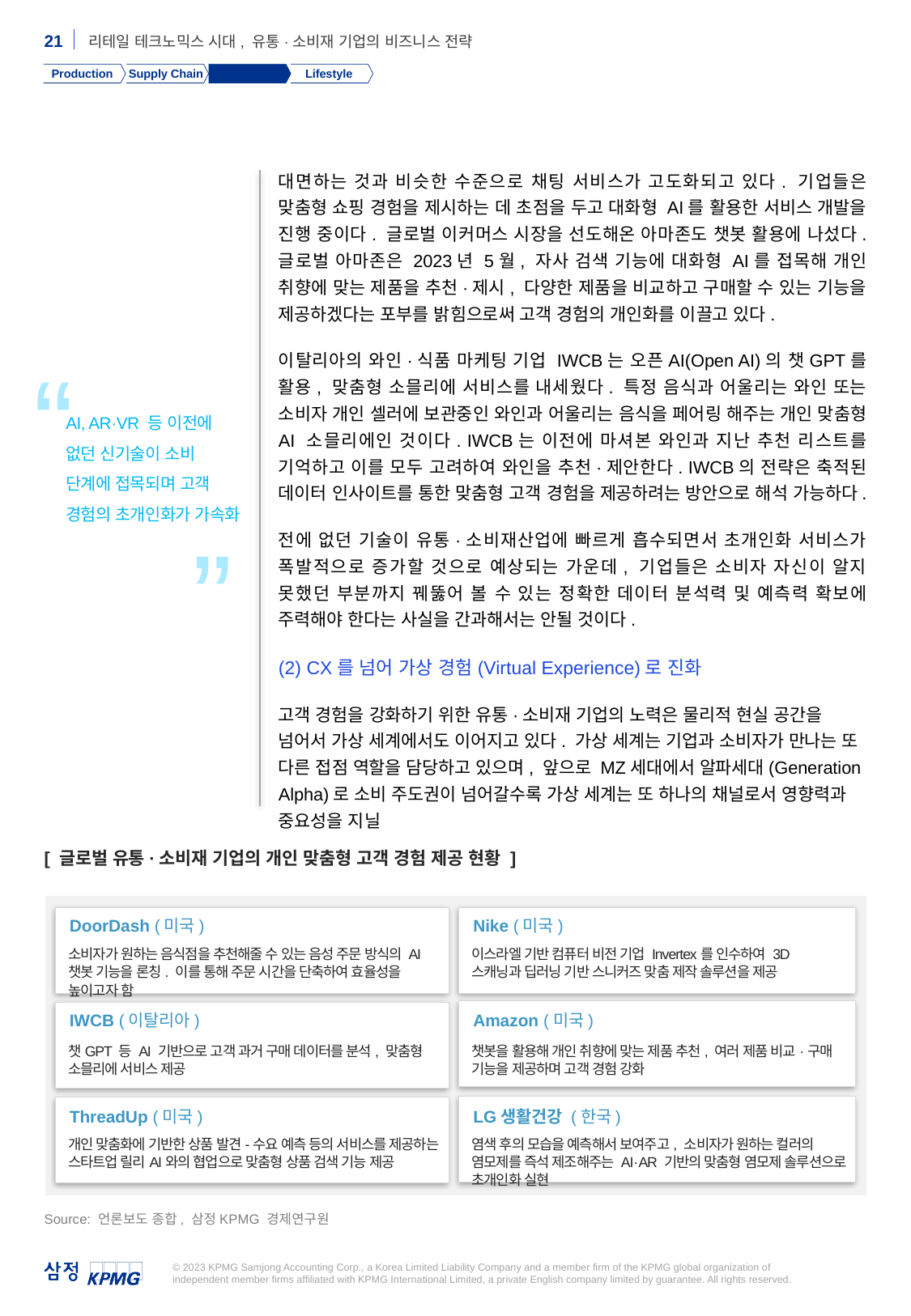

Production

Supply Chain
Sell & Relate
Lifestyle
대면하는 것과 비슷한 수준으로 채팅 서비스가 고도화되고 있다. 기업들은 맞춤형 쇼핑 경험을 제시하는 데 초점을 두고 대화형 AI를 활용한 서비스 개발을 진행 중이다. 글로벌 이커머스 시장을 선도해온 아마존도 챗봇 활용에 나섰다. 글로벌 아마존은 2023년 5월, 자사 검색 기능에 대화형 AI를 접목해 개인 취향에 맞는 제품을 추천·제시, 다양한 제품을 비교하고 구매할 수 있는 기능을 제공하겠다는 포부를 밝힘으로써 고객 경험의 개인화를 이끌고 있다.
이탈리아의 와인·식품 마케팅 기업 IWCB는 오픈AI(Open AI)의 챗GPT를 활용, 맞춤형 소믈리에 서비스를 내세웠다. 특정 음식과 어울리는 와인 또는 소비자 개인 셀러에 보관중인 와인과 어울리는 음식을 페어링 해주는 개인 맞춤형 AI 소믈리에인 것이다. IWCB는 이전에 마셔본 와인과 지난 추천 리스트를 기억하고 이를 모두 고려하여 와인을 추천·제안한다. IWCB의 전략은 축적된 데이터 인사이트를 통한 맞춤형 고객 경험을 제공하려는 방안으로 해석 가능하다.
전에 없던 기술이 유통·소비재산업에 빠르게 흡수되면서 초개인화 서비스가 폭발적으로 증가할 것으로 예상되는 가운데, 기업들은 소비자 자신이 알지 못했던 부분까지 꿰뚫어 볼 수 있는 정확한 데이터 분석력 및 예측력 확보에 주력해야 한다는 사실을 간과해서는 안될 것이다.
(2) CX를 넘어 가상 경험(Virtual Experience)로 진화
고객 경험을 강화하기 위한 유통·소비재 기업의 노력은 물리적 현실 공간을 넘어서 가상 세계에서도 이어지고 있다. 가상 세계는 기업과 소비자가 만나는 또 다른 접점 역할을 담당하고 있으며, 앞으로 MZ세대에서 알파세대(Generation Alpha)로 소비 주도권이 넘어갈수록 가상 세계는 또 하나의 채널로서 영향력과 중요성을 지닐
“
AI, AR·VR 등 이전에 없던 신기술이 소비 단계에 접목되며 고객 경험의 초개인화가 가속화
”
[ 글로벌 유통·소비재 기업의 개인 맞춤형 고객 경험 제공 현황 ]

DoorDash (미국)
소비자가 원하는 음식점을 추천해줄 수 있는 음성 주문 방식의 AI 챗봇 기능을 론칭. 이를 통해 주문 시간을 단축하여 효율성을 높이고자 함

IWCB (이탈리아)
챗GPT 등 AI 기반으로 고객 과거 구매 데이터를 분석, 맞춤형 소믈리에 서비스 제공
ThreadUp (미국)
개인 맞춤화에 기반한 상품 발견-수요 예측 등의 서비스를 제공하는 스타트업 릴리AI와의 협업으로 맞춤형 상품 검색 기능 제공
Nike (미국)
이스라엘 기반 컴퓨터 비전 기업 Invertex를 인수하여 3D 스캐닝과 딥러닝 기반 스니커즈 맞춤 제작 솔루션을 제공
Amazon (미국)
챗봇을 활용해 개인 취향에 맞는 제품 추천, 여러 제품 비교·구매 기능을 제공하며 고객 경험 강화
LG생활건강 (한국)
염색 후의 모습을 예측해서 보여주고, 소비자가 원하는 컬러의 염모제를 즉석 제조해주는 AI·AR 기반의 맞춤형 염모제 솔루션으로 초개인화 실현

Source: 언론보도 종합, 삼정KPMG 경제연구원